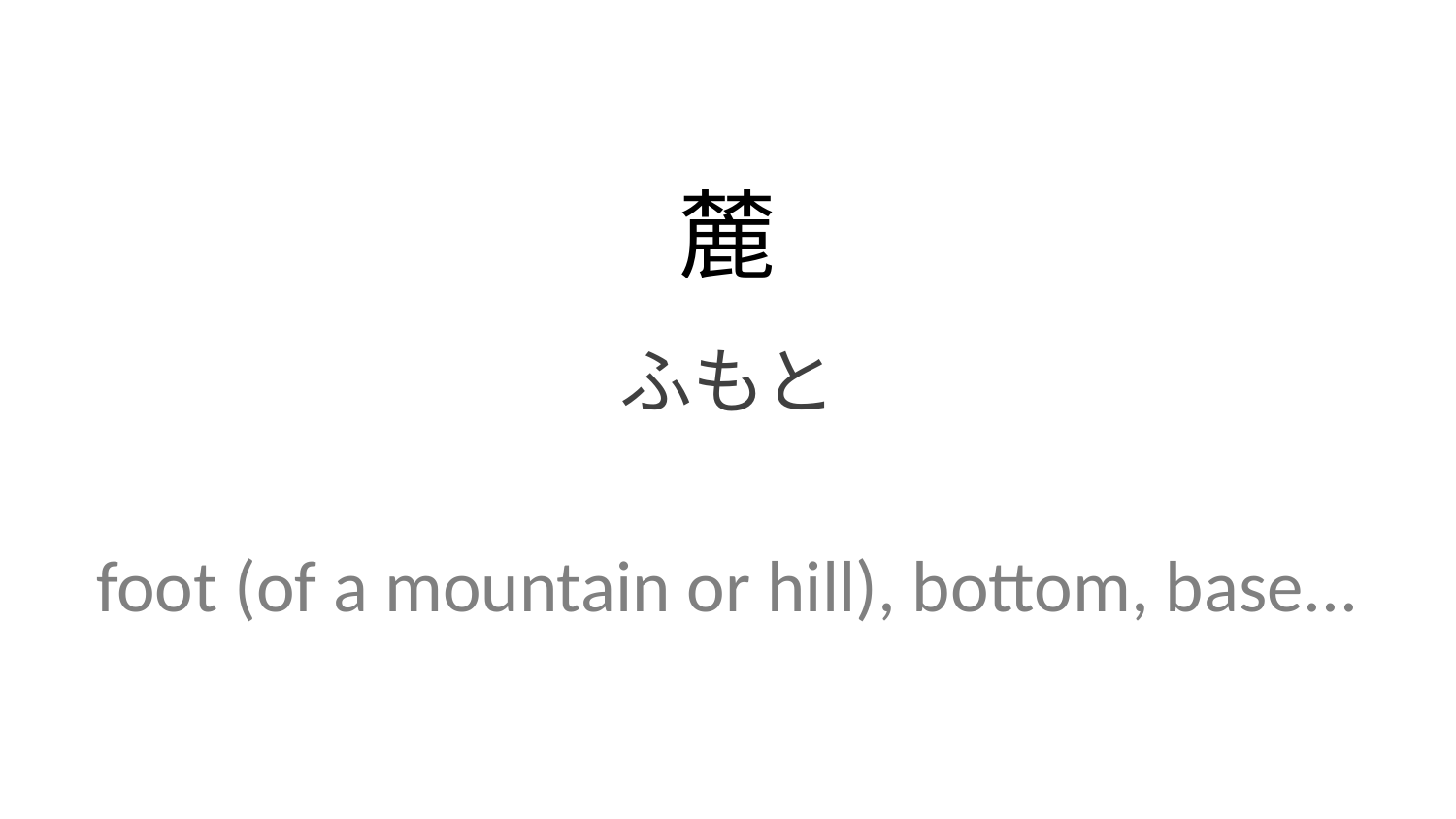

麓

ふもと
foot (of a mountain or hill), bottom, base...